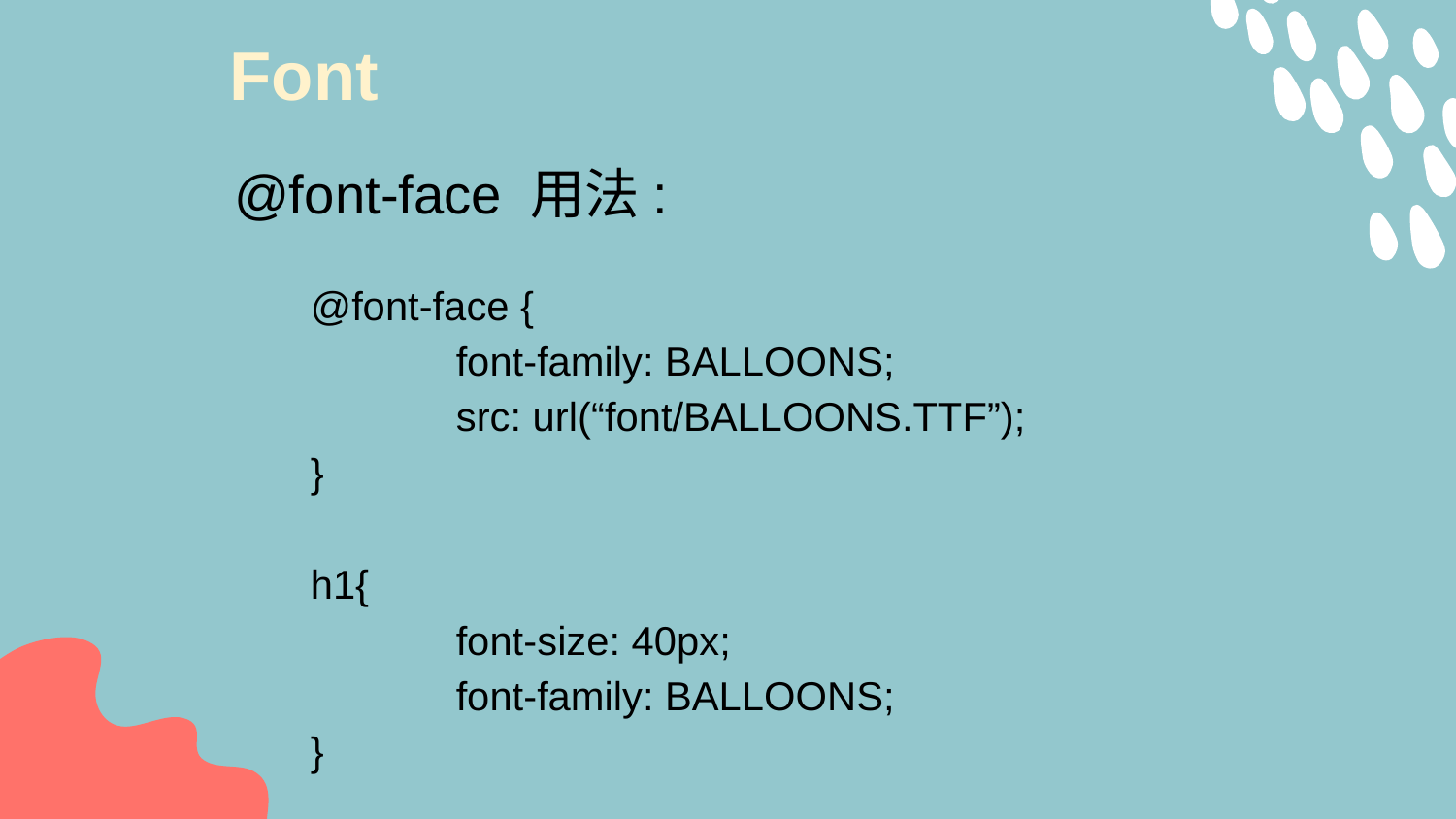

# Font
@font-face 用法:
@font-face {
	font-family: BALLOONS;
	src: url(“font/BALLOONS.TTF”);
}
h1{
	font-size: 40px;
	font-family: BALLOONS;
}